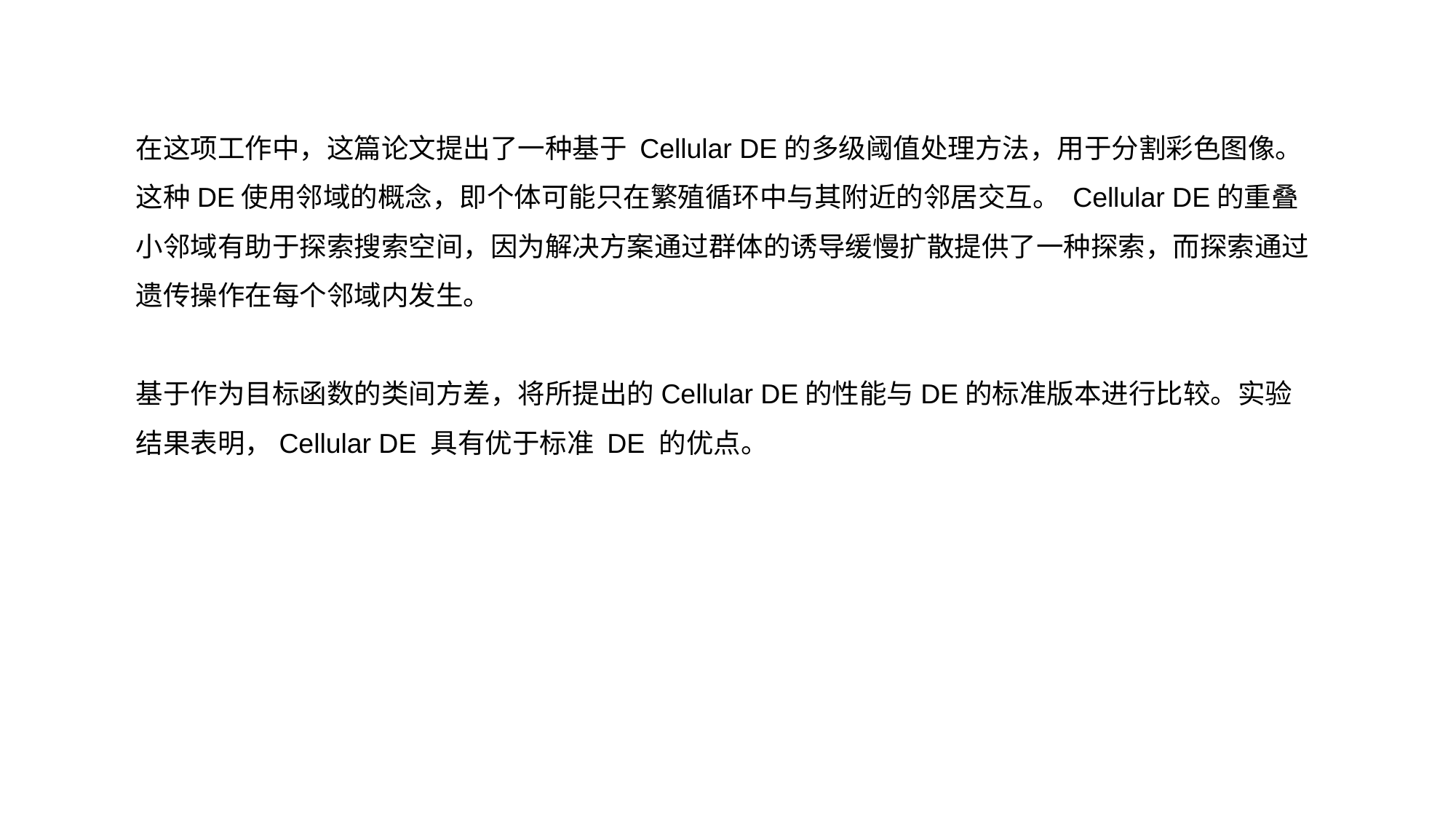

在这项工作中，这篇论文提出了一种基于 Cellular DE的多级阈值处理方法，用于分割彩色图像。这种DE使用邻域的概念，即个体可能只在繁殖循环中与其附近的邻居交互。 Cellular DE的重叠小邻域有助于探索搜索空间，因为解决方案通过群体的诱导缓慢扩散提供了一种探索，而探索通过遗传操作在每个邻域内发生。

基于作为目标函数的类间方差，将所提出的Cellular DE的性能与DE的标准版本进行比较。实验结果表明，Cellular DE 具有优于标准 DE 的优点。